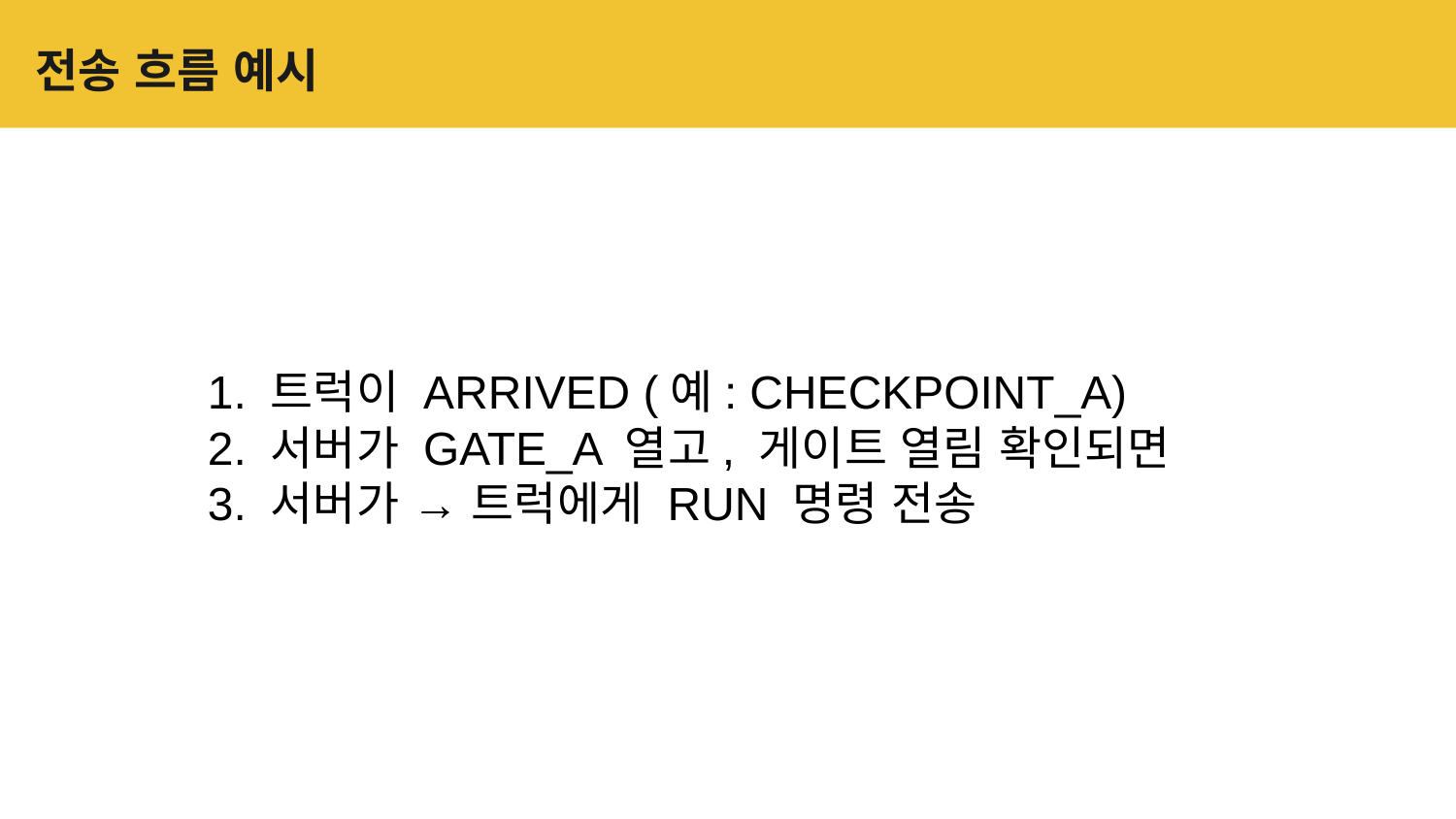

# 전송 흐름 예시
1. 트럭이 ARRIVED (예: CHECKPOINT_A)
2. 서버가 GATE_A 열고, 게이트 열림 확인되면
3. 서버가 → 트럭에게 RUN 명령 전송